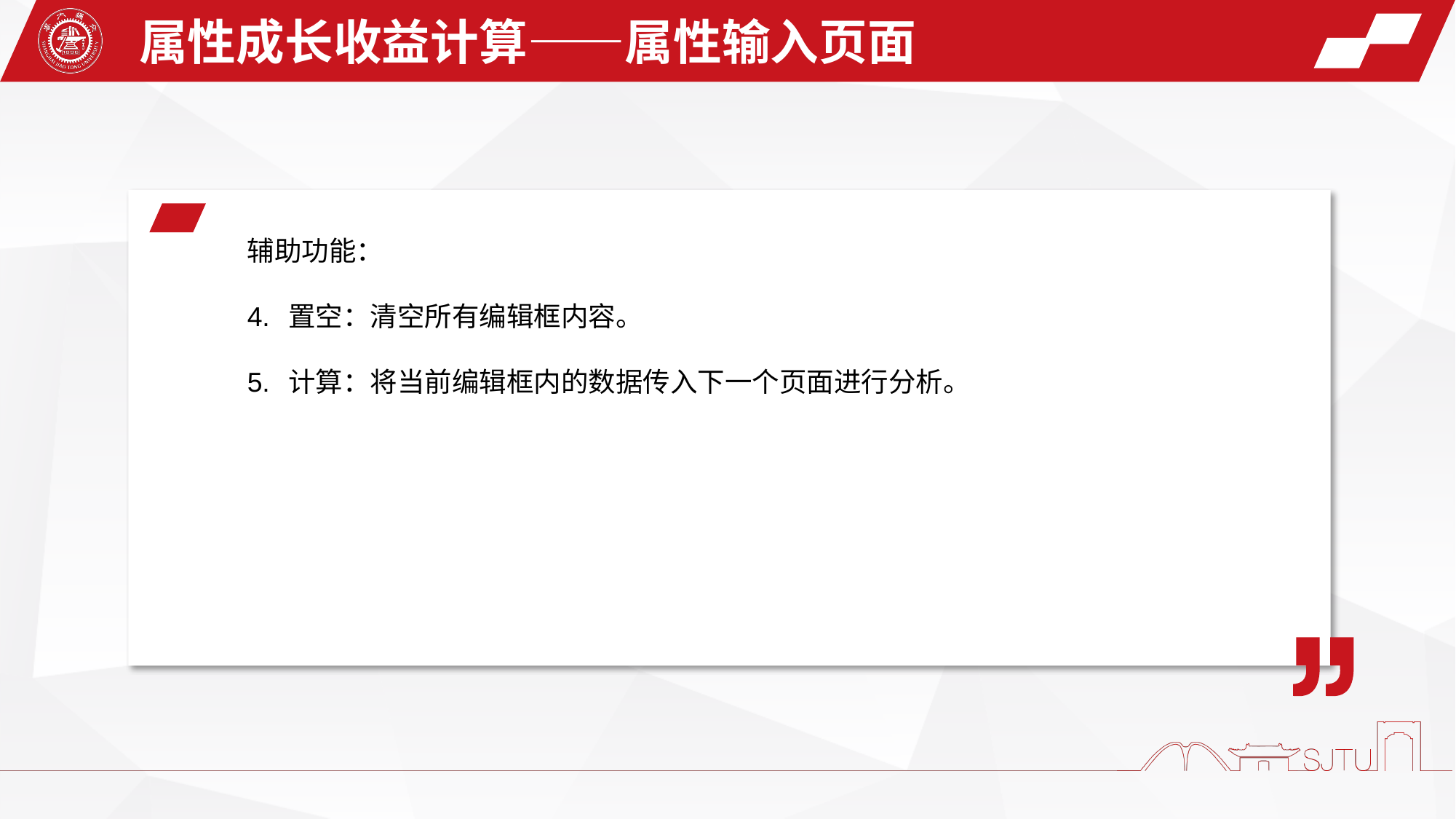

属性成长收益计算——属性输入页面

辅助功能：
置空：清空所有编辑框内容。
计算：将当前编辑框内的数据传入下一个页面进行分析。